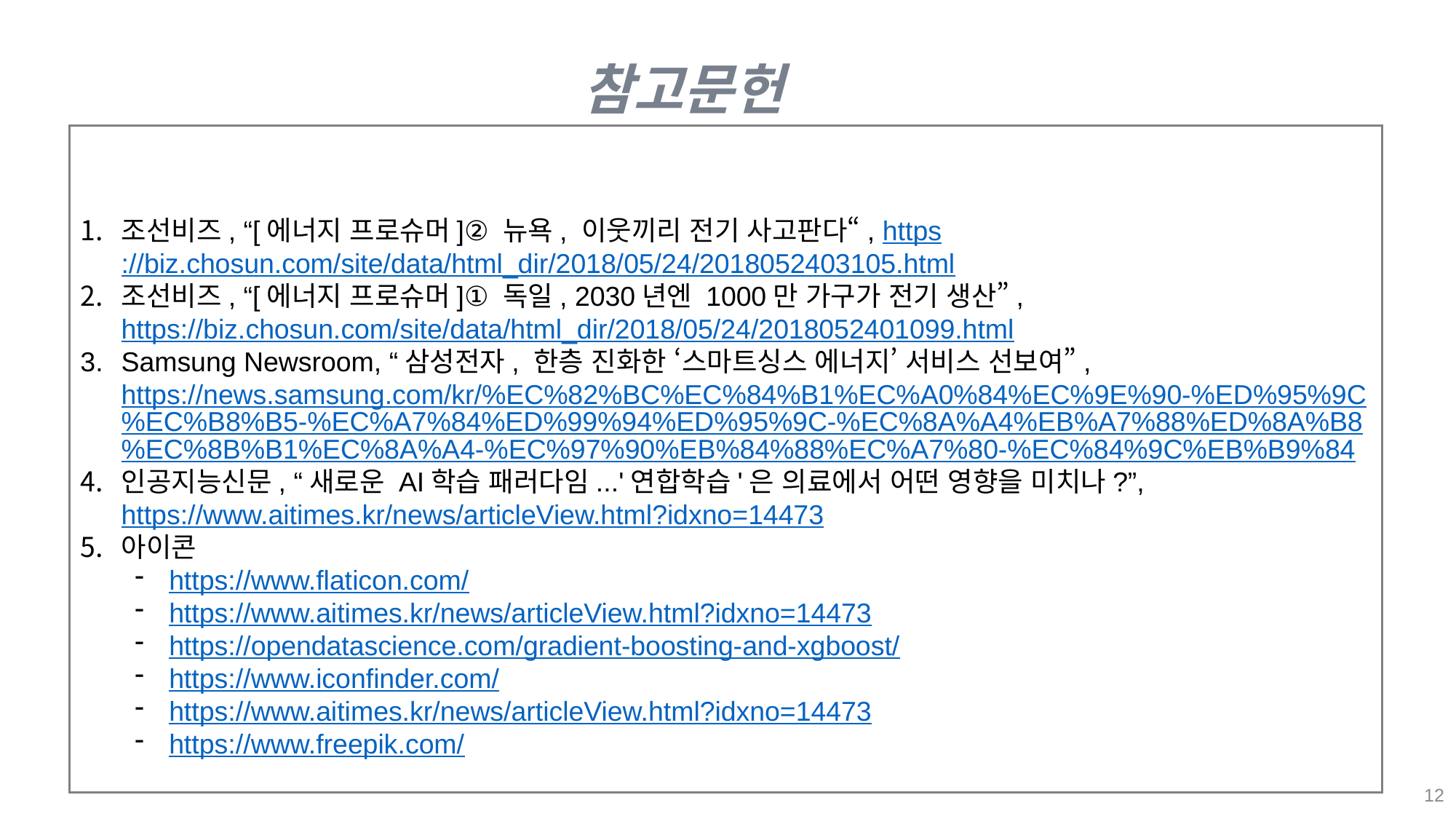

참고문헌
조선비즈, “[에너지 프로슈머]② 뉴욕, 이웃끼리 전기 사고판다“, https://biz.chosun.com/site/data/html_dir/2018/05/24/2018052403105.html
조선비즈, “[에너지 프로슈머]① 독일, 2030년엔 1000만 가구가 전기 생산”, https://biz.chosun.com/site/data/html_dir/2018/05/24/2018052401099.html
Samsung Newsroom, “삼성전자, 한층 진화한 ‘스마트싱스 에너지’ 서비스 선보여”, https://news.samsung.com/kr/%EC%82%BC%EC%84%B1%EC%A0%84%EC%9E%90-%ED%95%9C%EC%B8%B5-%EC%A7%84%ED%99%94%ED%95%9C-%EC%8A%A4%EB%A7%88%ED%8A%B8%EC%8B%B1%EC%8A%A4-%EC%97%90%EB%84%88%EC%A7%80-%EC%84%9C%EB%B9%84
인공지능신문, “새로운 AI학습 패러다임...'연합학습'은 의료에서 어떤 영향을 미치나?”, https://www.aitimes.kr/news/articleView.html?idxno=14473
아이콘
https://www.flaticon.com/
https://www.aitimes.kr/news/articleView.html?idxno=14473
https://opendatascience.com/gradient-boosting-and-xgboost/
https://www.iconfinder.com/
https://www.aitimes.kr/news/articleView.html?idxno=14473
https://www.freepik.com/
12